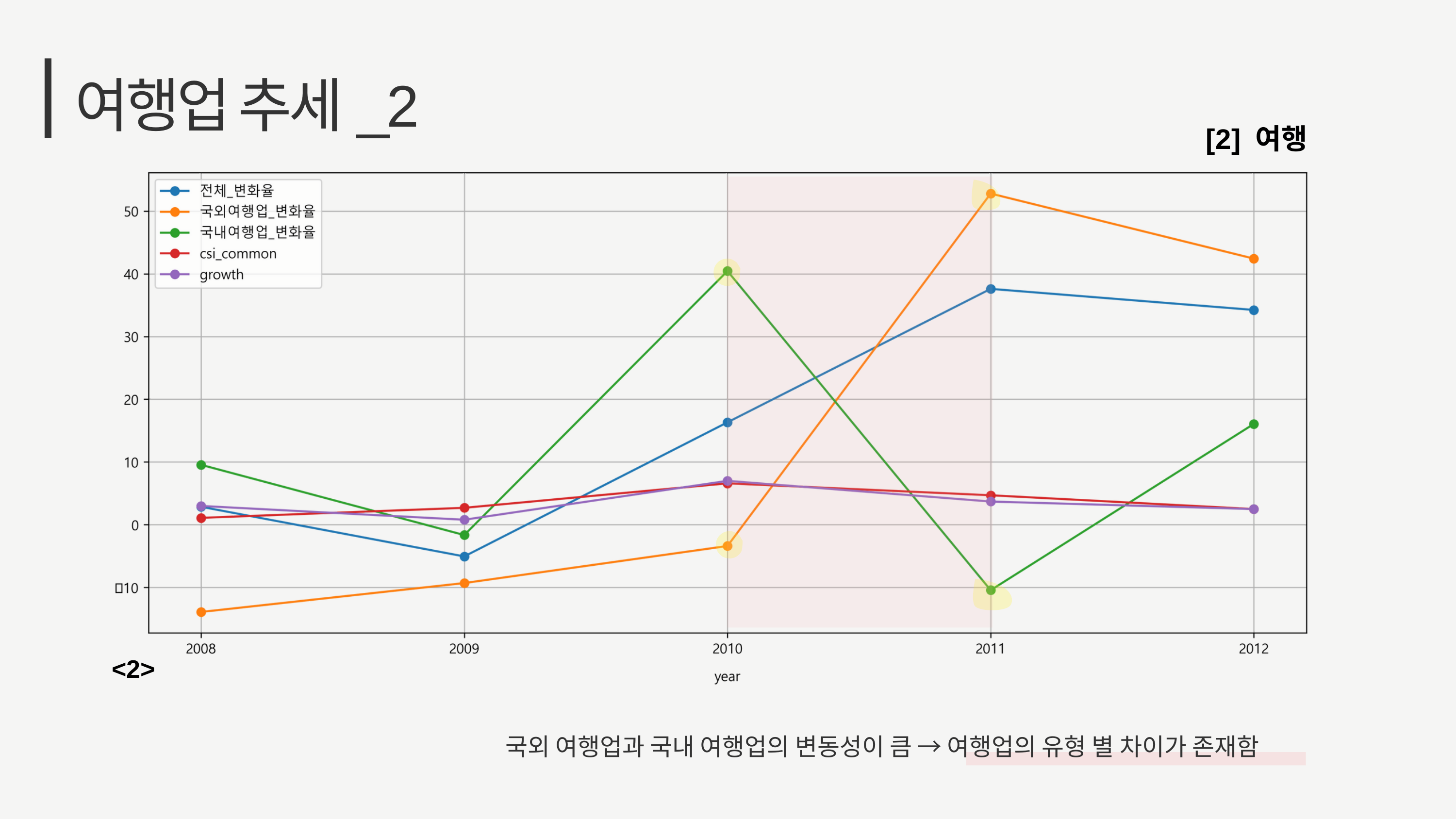

여행업 추세_2

[2] 여행

<2>
국외 여행업과 국내 여행업의 변동성이 큼 → 여행업의 유형 별 차이가 존재함